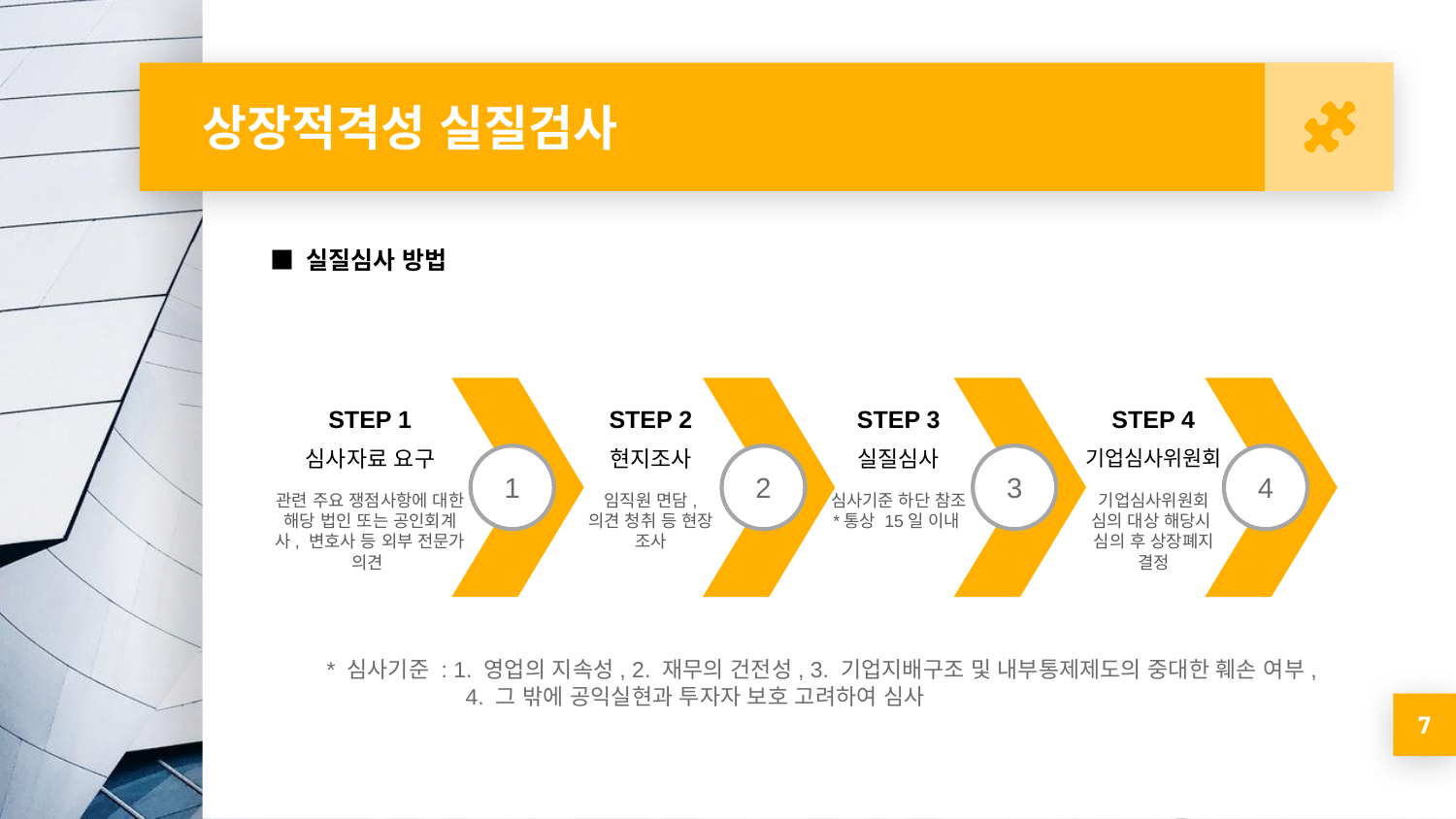

# 상장적격성 실질검사

 ■ 실질심사 방법

1

2

3

4
STEP 1
심사자료 요구
관련 주요 쟁점사항에 대한 해당 법인 또는 공인회계사, 변호사 등 외부 전문가 의견
STEP 2
현지조사
임직원 면담, 의견 청취 등 현장 조사
STEP 3
실질심사
심사기준 하단 참조
*통상 15일 이내
STEP 4
기업심사위원회
기업심사위원회 심의 대상 해당시
심의 후 상장폐지 결정
 * 심사기준 : 1. 영업의 지속성, 2. 재무의 건전성, 3. 기업지배구조 및 내부통제제도의 중대한 훼손 여부,
                       4. 그 밖에 공익실현과 투자자 보호 고려하여 심사
7